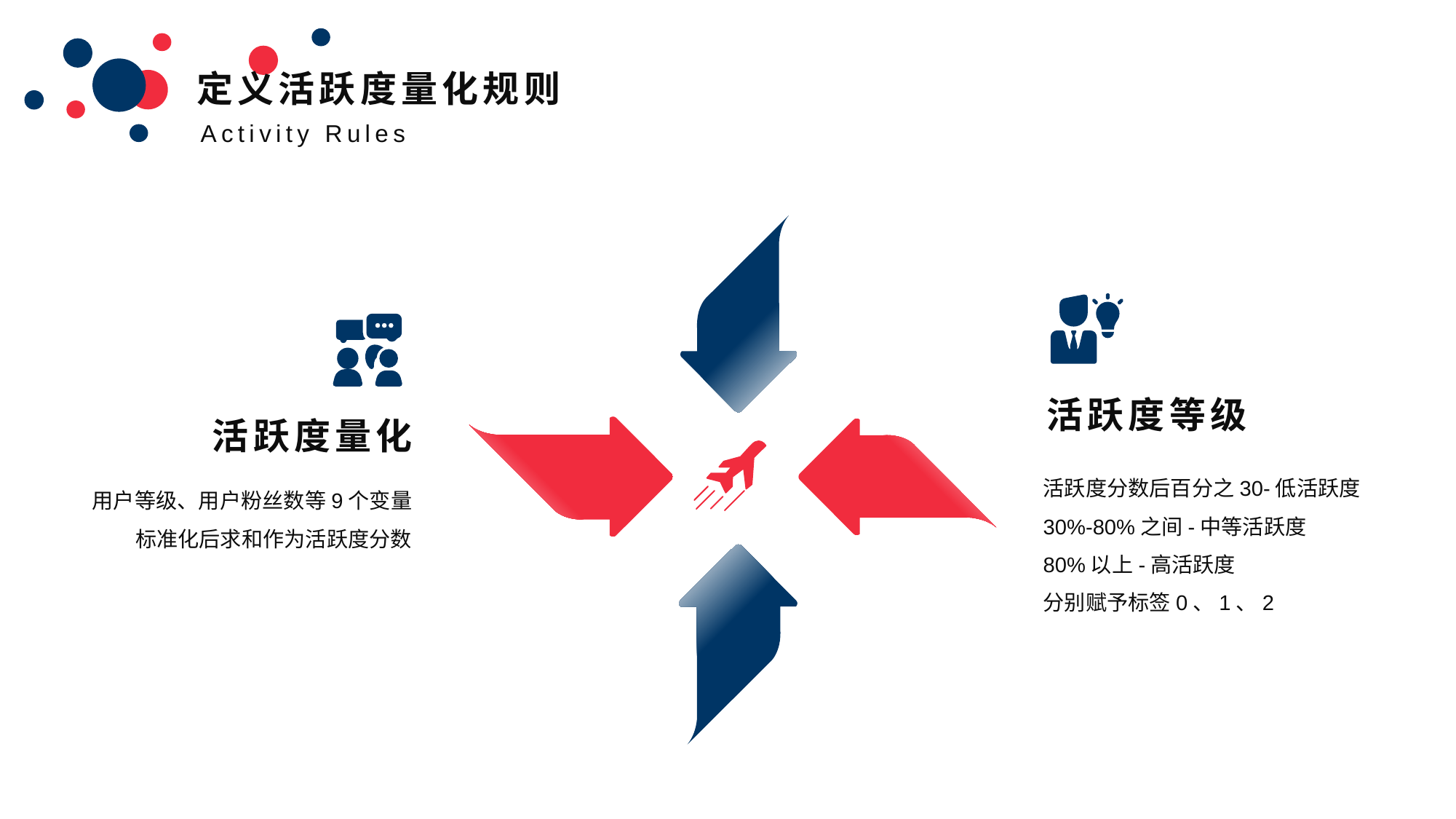

定义活跃度量化规则

Activity Rules

活跃度等级
活跃度量化

活跃度分数后百分之30-低活跃度
30%-80%之间-中等活跃度
80%以上-高活跃度
分别赋予标签0、1、2
用户等级、用户粉丝数等9个变量
标准化后求和作为活跃度分数